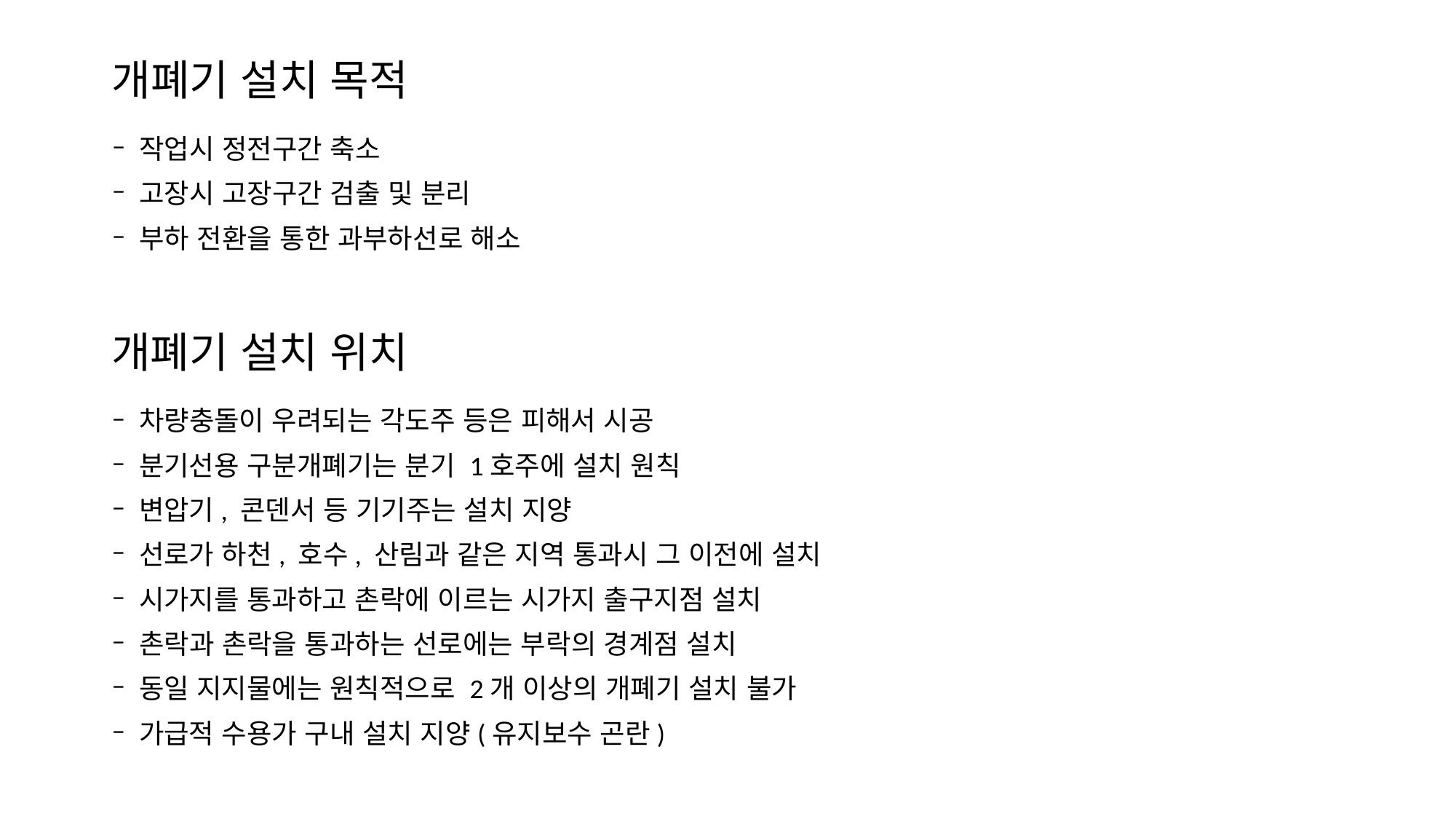

# 개폐기 설치 목적
작업시 정전구간 축소
고장시 고장구간 검출 및 분리
부하 전환을 통한 과부하선로 해소
개폐기 설치 위치
차량충돌이 우려되는 각도주 등은 피해서 시공
분기선용 구분개폐기는 분기 1호주에 설치 원칙
변압기, 콘덴서 등 기기주는 설치 지양
선로가 하천, 호수, 산림과 같은 지역 통과시 그 이전에 설치
시가지를 통과하고 촌락에 이르는 시가지 출구지점 설치
촌락과 촌락을 통과하는 선로에는 부락의 경계점 설치
동일 지지물에는 원칙적으로 2개 이상의 개폐기 설치 불가
가급적 수용가 구내 설치 지양(유지보수 곤란)